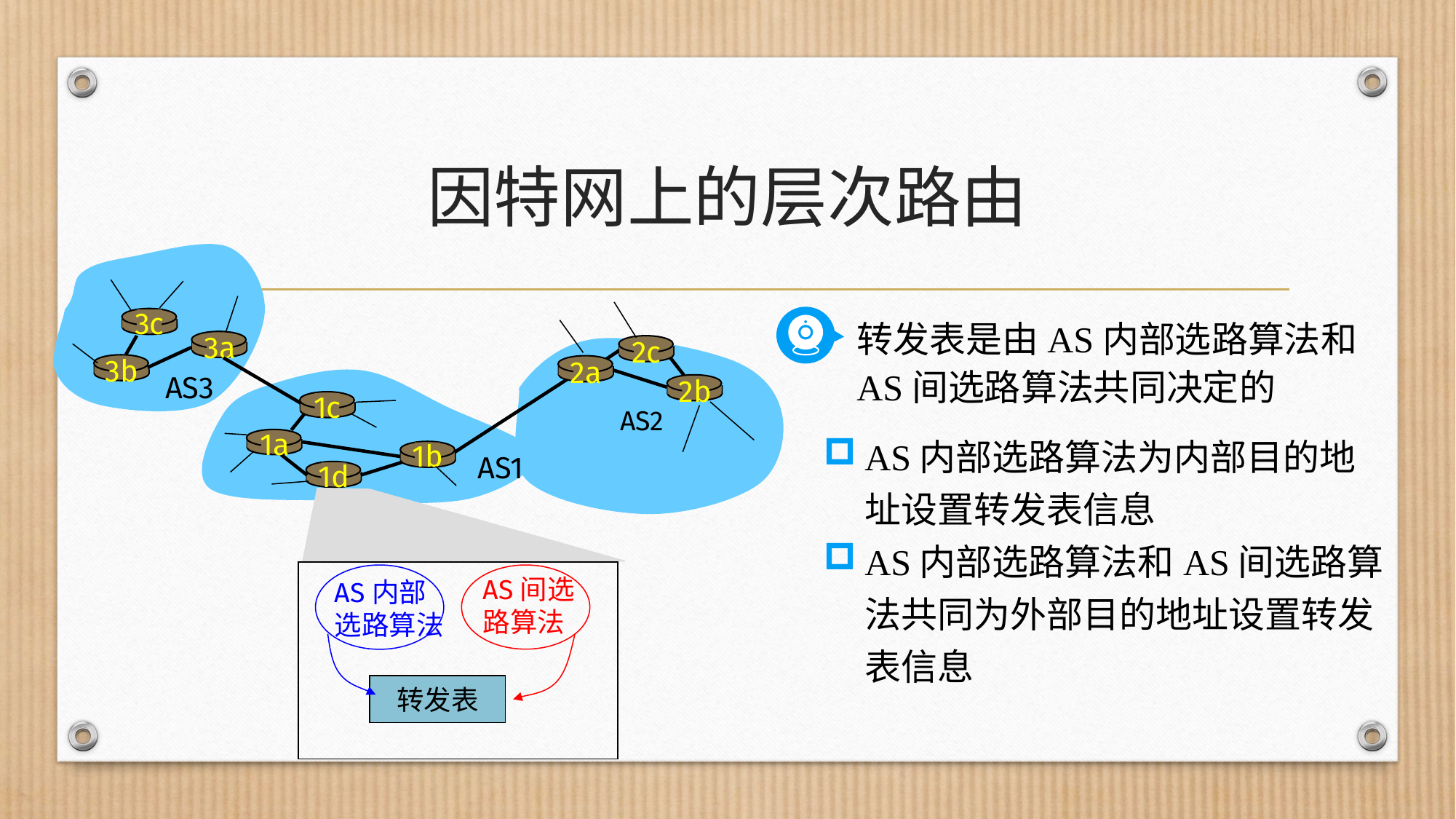

# 因特网上的层次路由

3c

转发表是由AS内部选路算法和AS间选路算法共同决定的

3a
2c

3b

2a

AS3

2b

1c

AS2

1a
AS内部选路算法为内部目的地址设置转发表信息
AS内部选路算法和AS间选路算法共同为外部目的地址设置转发表信息

1b

AS1

1d

AS间选
路算法
AS内部
选路算法

转发表